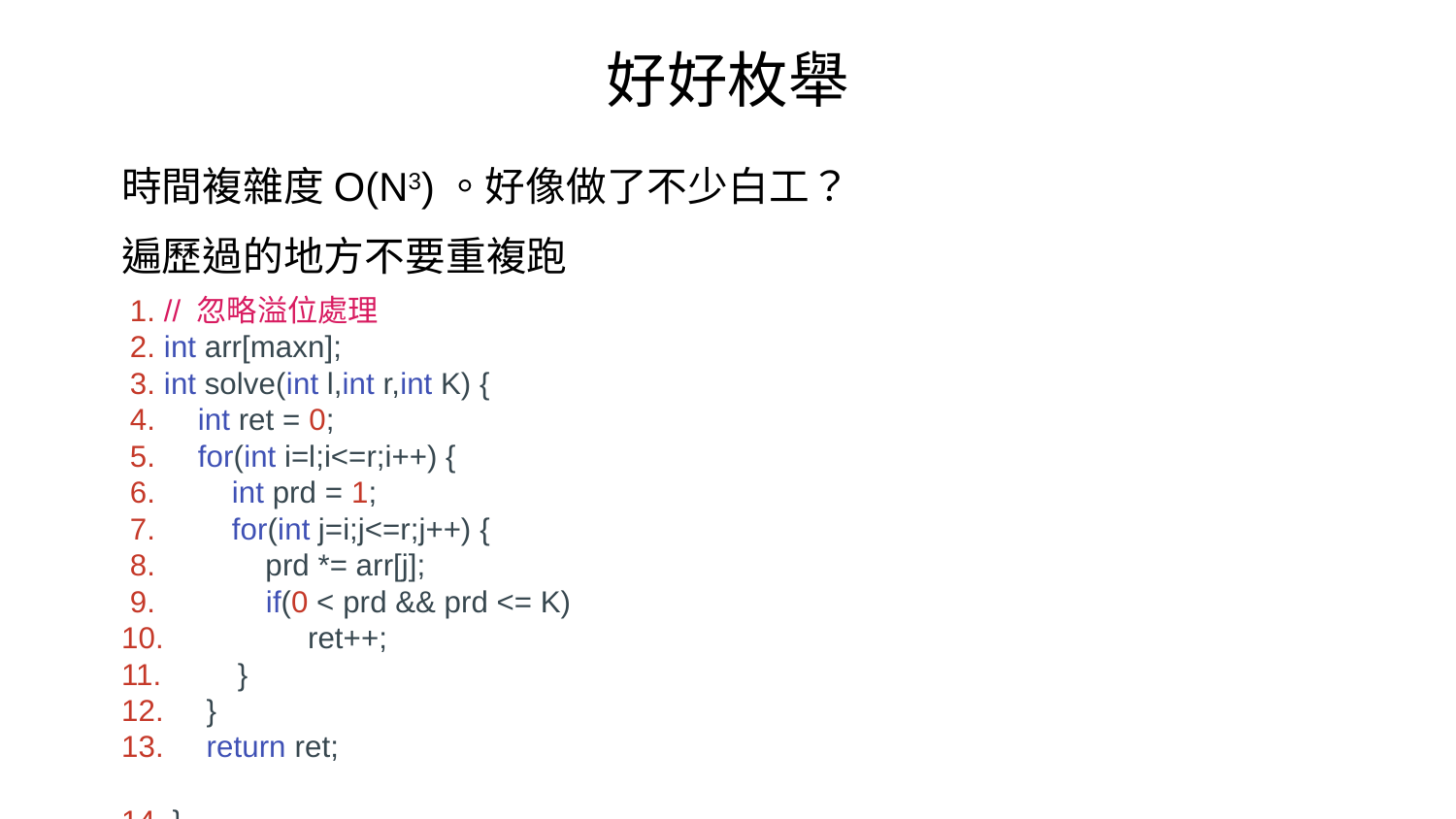

好好枚舉
時間複雜度O(N3)。好像做了不少白工？

遍歷過的地方不要重複跑

 1. // 忽略溢位處理
 2. int arr[maxn];
 3. int solve(int l,int r,int K) {
 4.     int ret = 0;
 5.     for(int i=l;i<=r;i++) {
 6.         int prd = 1;
 7.         for(int j=i;j<=r;j++) {
 8.             prd *= arr[j];
 9.             if(0 < prd && prd <= K)
10.                 ret++;
11.         }
12.     }
13.     return ret;
14. }